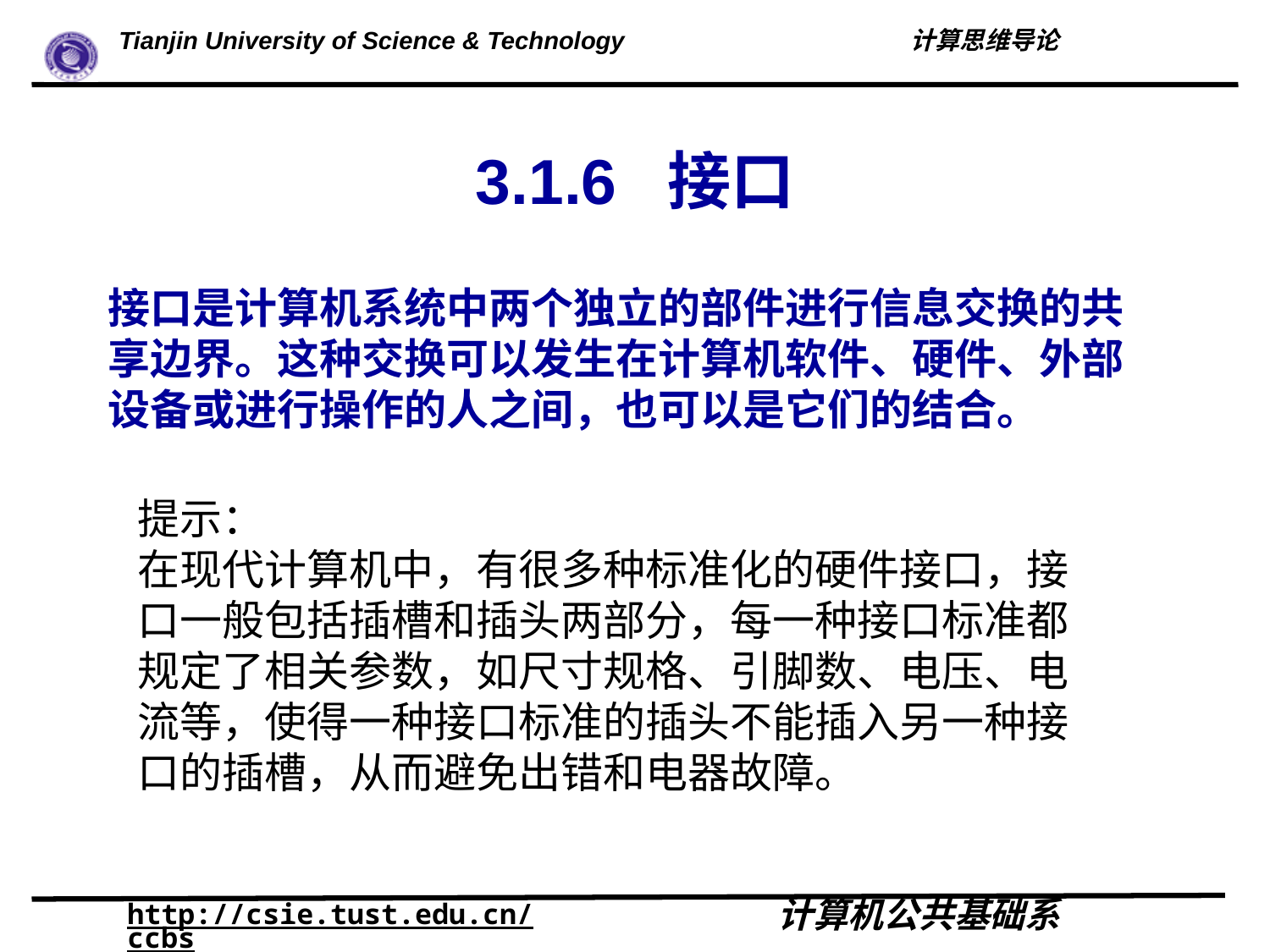

# 3.1.6  接口
接口是计算机系统中两个独立的部件进行信息交换的共享边界。这种交换可以发生在计算机软件、硬件、外部设备或进行操作的人之间，也可以是它们的结合。

提示：
在现代计算机中，有很多种标准化的硬件接口，接口一般包括插槽和插头两部分，每一种接口标准都规定了相关参数，如尺寸规格、引脚数、电压、电流等，使得一种接口标准的插头不能插入另一种接口的插槽，从而避免出错和电器故障。